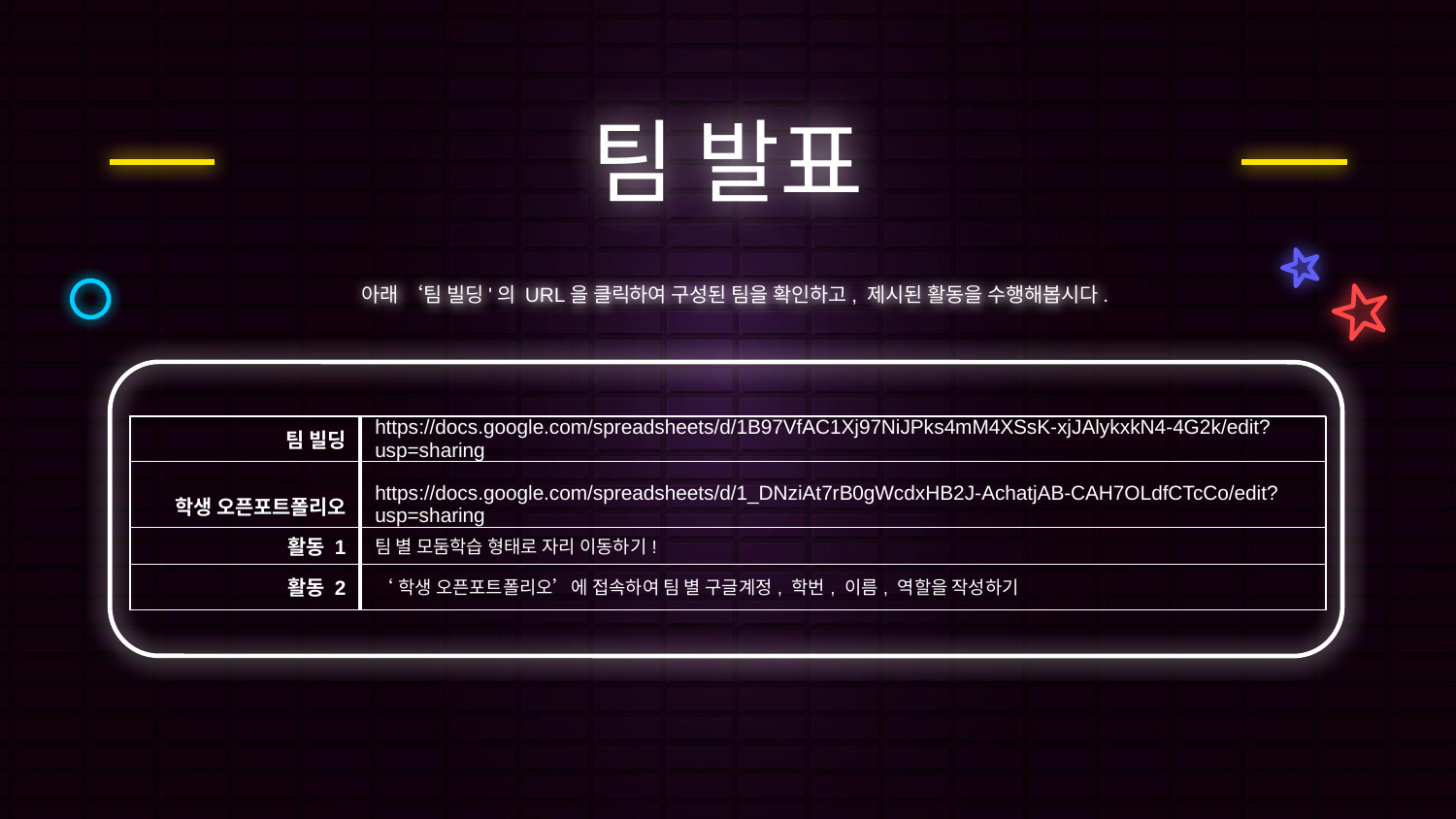

# 팀 발표

아래 ‘팀 빌딩'의 URL을 클릭하여 구성된 팀을 확인하고, 제시된 활동을 수행해봅시다.

| 팀 빌딩 | https://docs.google.com/spreadsheets/d/1B97VfAC1Xj97NiJPks4mM4XSsK-xjJAlykxkN4-4G2k/edit?usp=sharing |
| --- | --- |
| 학생 오픈포트폴리오 | https://docs.google.com/spreadsheets/d/1\_DNziAt7rB0gWcdxHB2J-AchatjAB-CAH7OLdfCTcCo/edit?usp=sharing |
| 활동 1 | 팀 별 모둠학습 형태로 자리 이동하기! |
| 활동 2 | ‘학생 오픈포트폴리오’에 접속하여 팀 별 구글계정, 학번, 이름, 역할을 작성하기 |